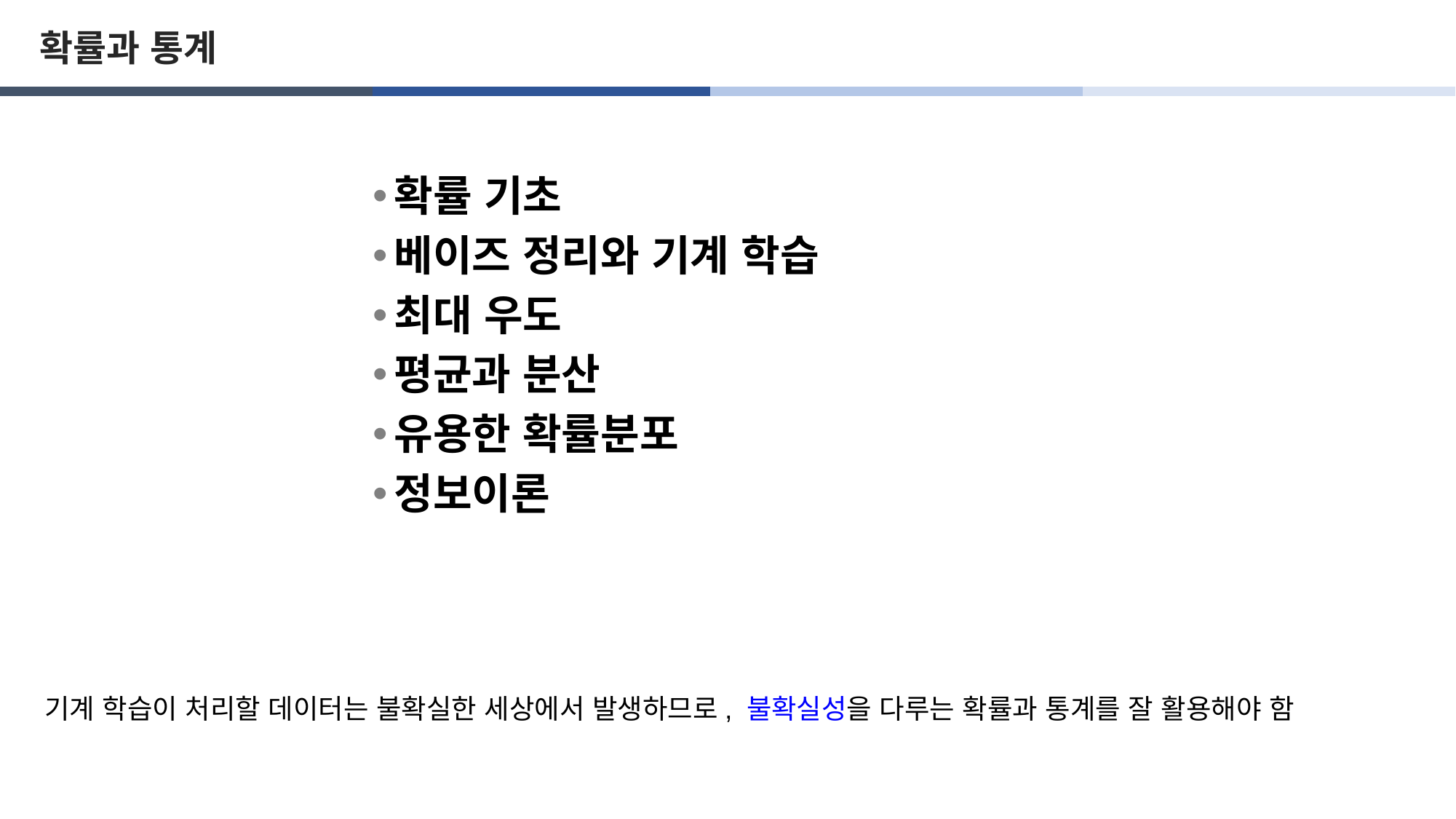

# 확률과 통계
확률 기초
베이즈 정리와 기계 학습
최대 우도
평균과 분산
유용한 확률분포
정보이론
기계 학습이 처리할 데이터는 불확실한 세상에서 발생하므로, 불확실성을 다루는 확률과 통계를 잘 활용해야 함